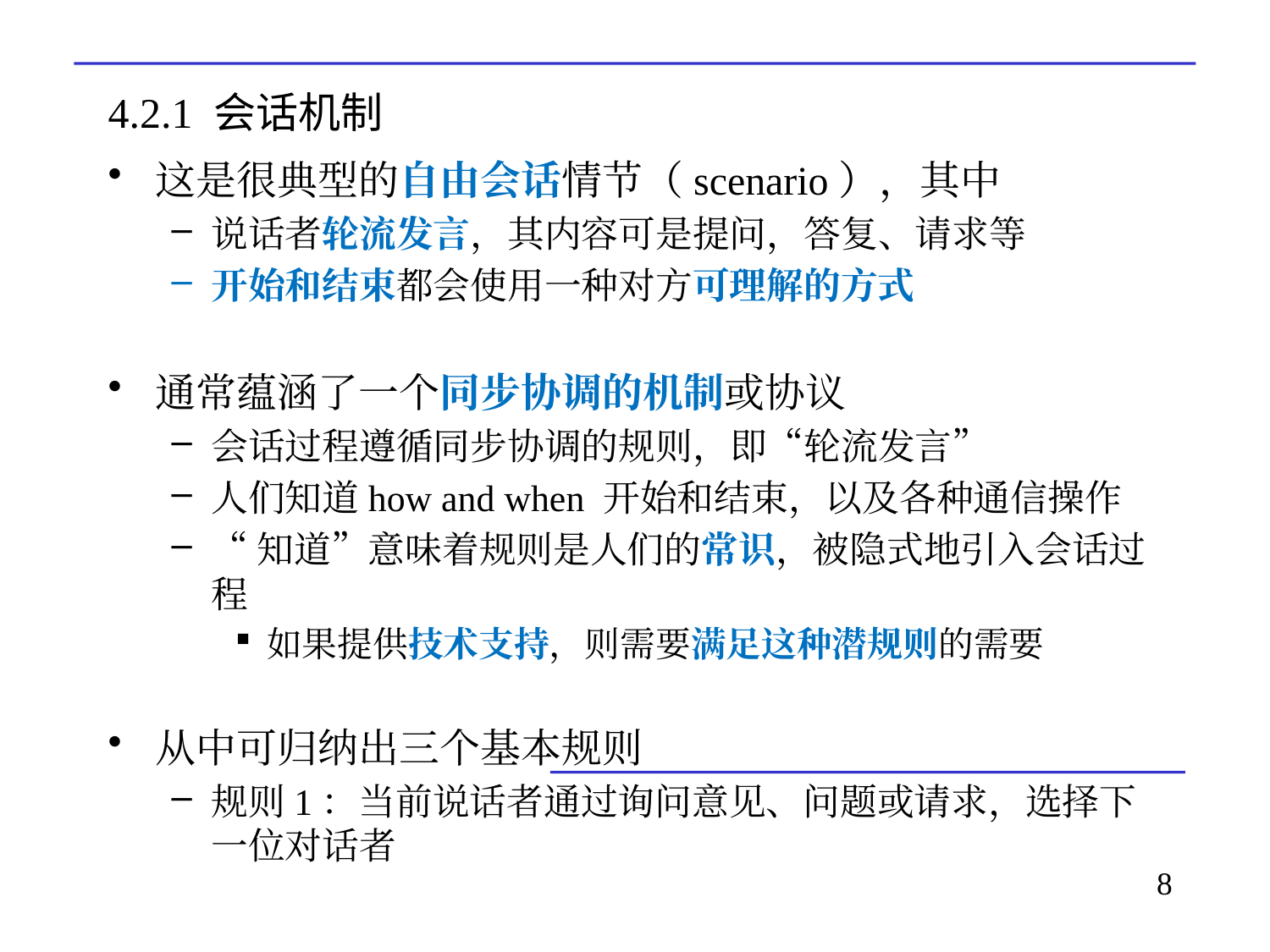

# 4.2.1 会话机制
这是很典型的自由会话情节（scenario），其中
说话者轮流发言，其内容可是提问，答复、请求等
开始和结束都会使用一种对方可理解的方式

通常蕴涵了一个同步协调的机制或协议
会话过程遵循同步协调的规则，即“轮流发言”
人们知道how and when 开始和结束，以及各种通信操作
“知道”意味着规则是人们的常识，被隐式地引入会话过程
如果提供技术支持，则需要满足这种潜规则的需要

从中可归纳出三个基本规则
规则1：当前说话者通过询问意见、问题或请求，选择下一位对话者
8